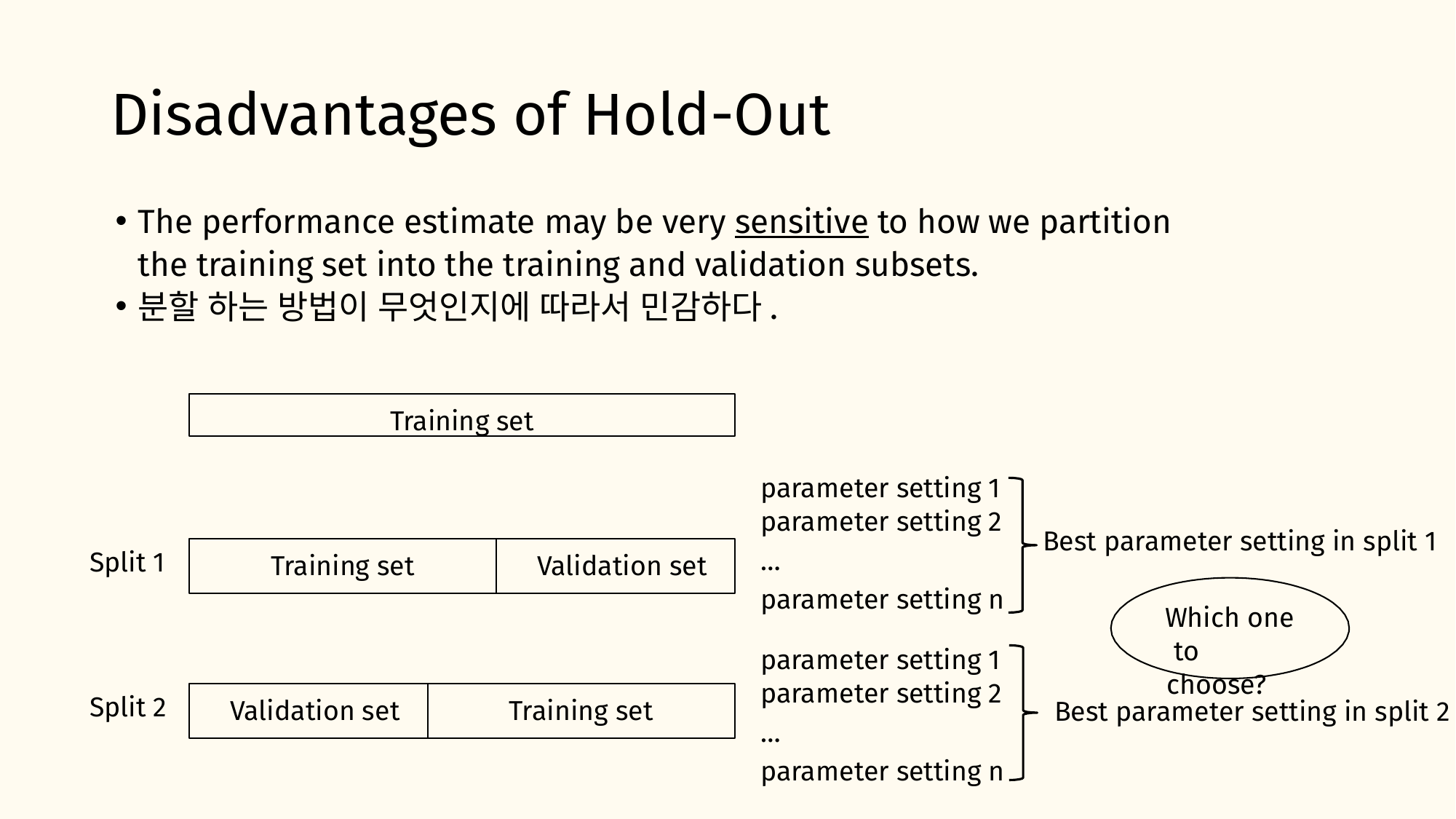

# Disadvantages of Hold-Out
The performance estimate may be very sensitive to how we partition  the training set into the training and validation subsets.
분할 하는 방법이 무엇인지에 따라서 민감하다.
Training set
parameter setting 1
parameter setting 2
…
parameter setting n

Best parameter setting in split 1
Training set
Validation set
Split 1

Which one  to choose?
parameter setting 1
parameter setting 2
…
parameter setting n

Validation set
Training set
Split 2
Best parameter setting in split 2